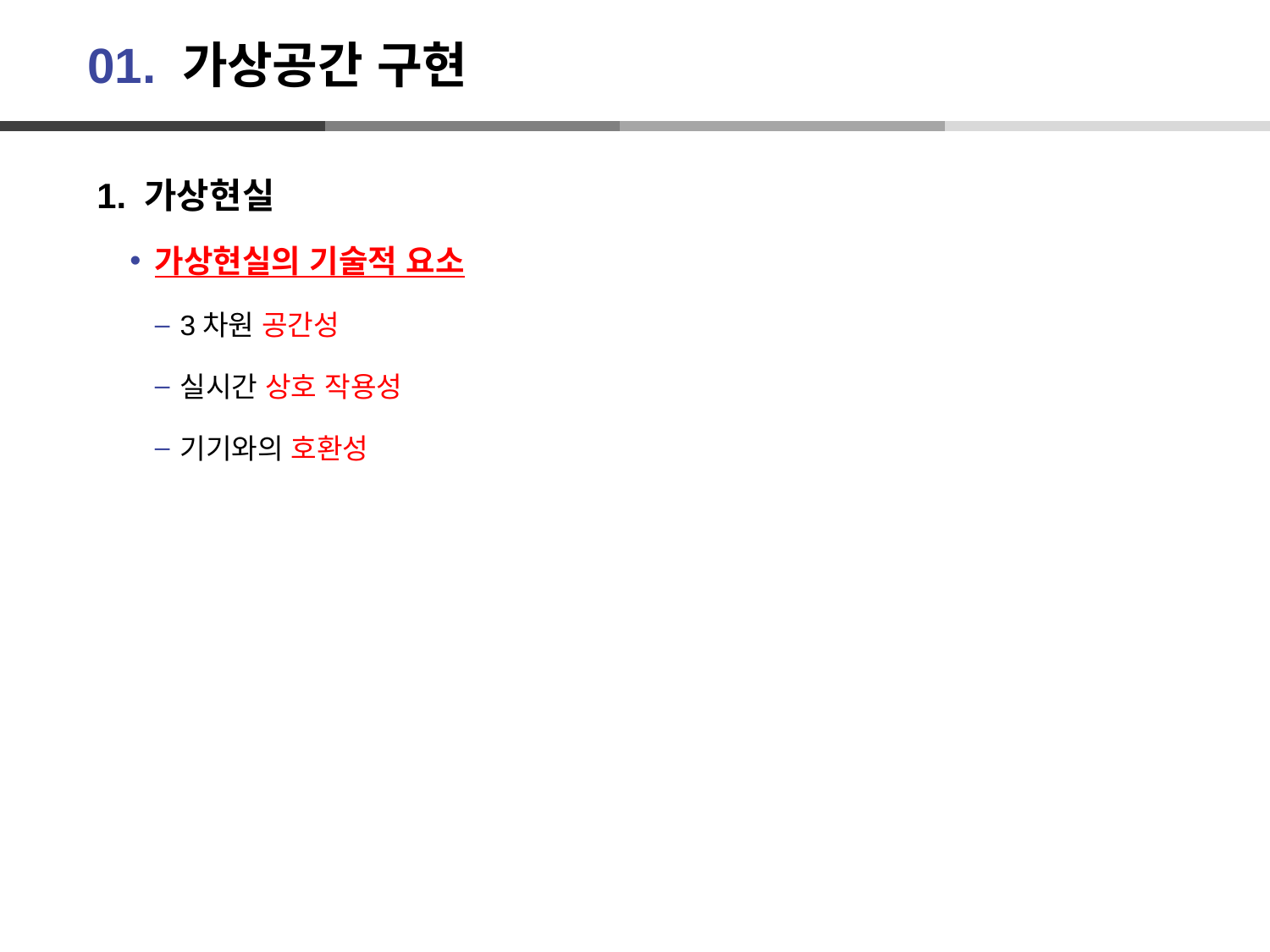

# 01. 가상공간 구현
   1. 가상현실
가상현실의 기술적 요소
3차원 공간성
실시간 상호 작용성
기기와의 호환성